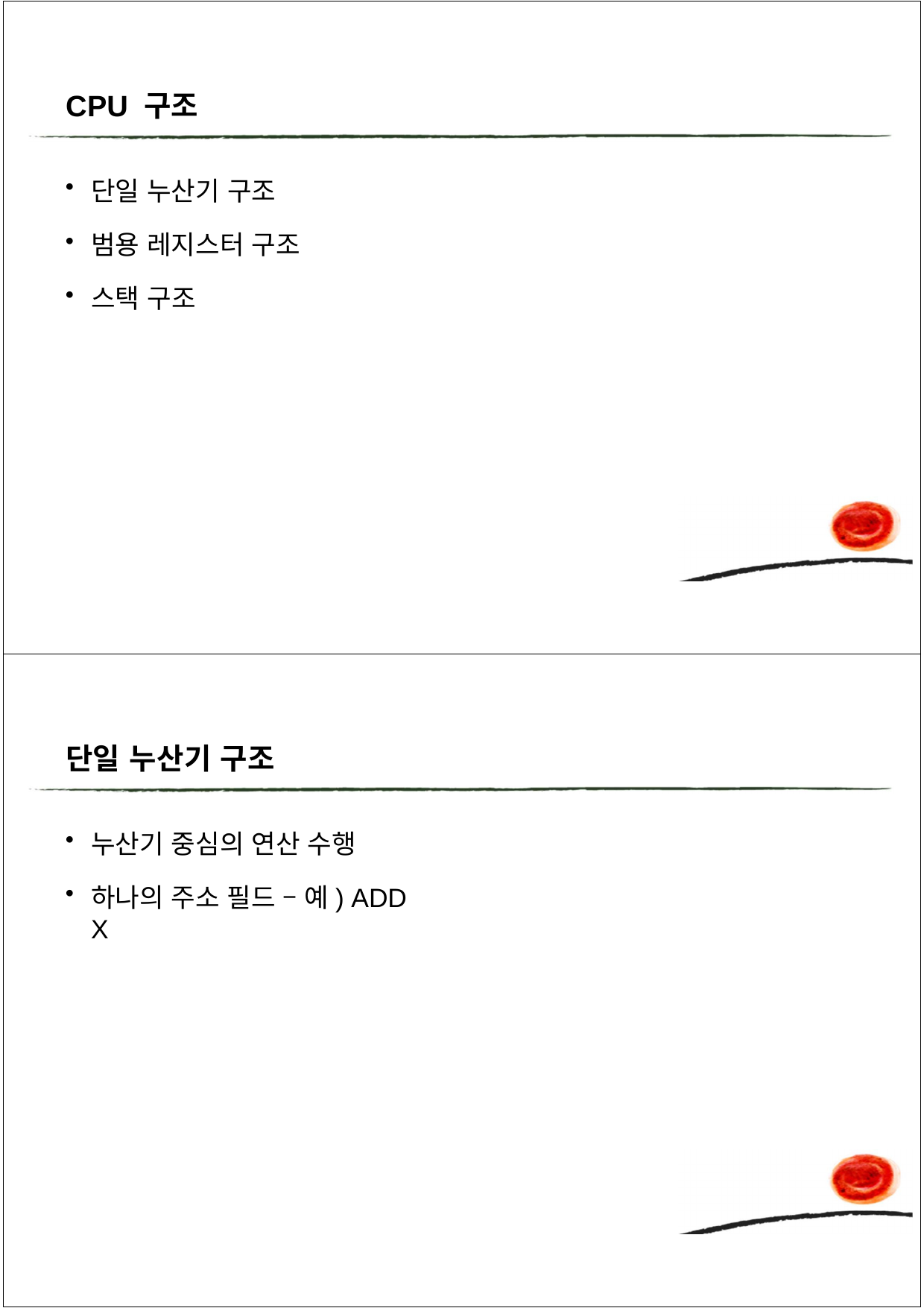

CPU 구조

단일 누산기 구조
범용 레지스터 구조
스택 구조

단일 누산기 구조

누산기 중심의 연산 수행
하나의 주소 필드 – 예) ADD X